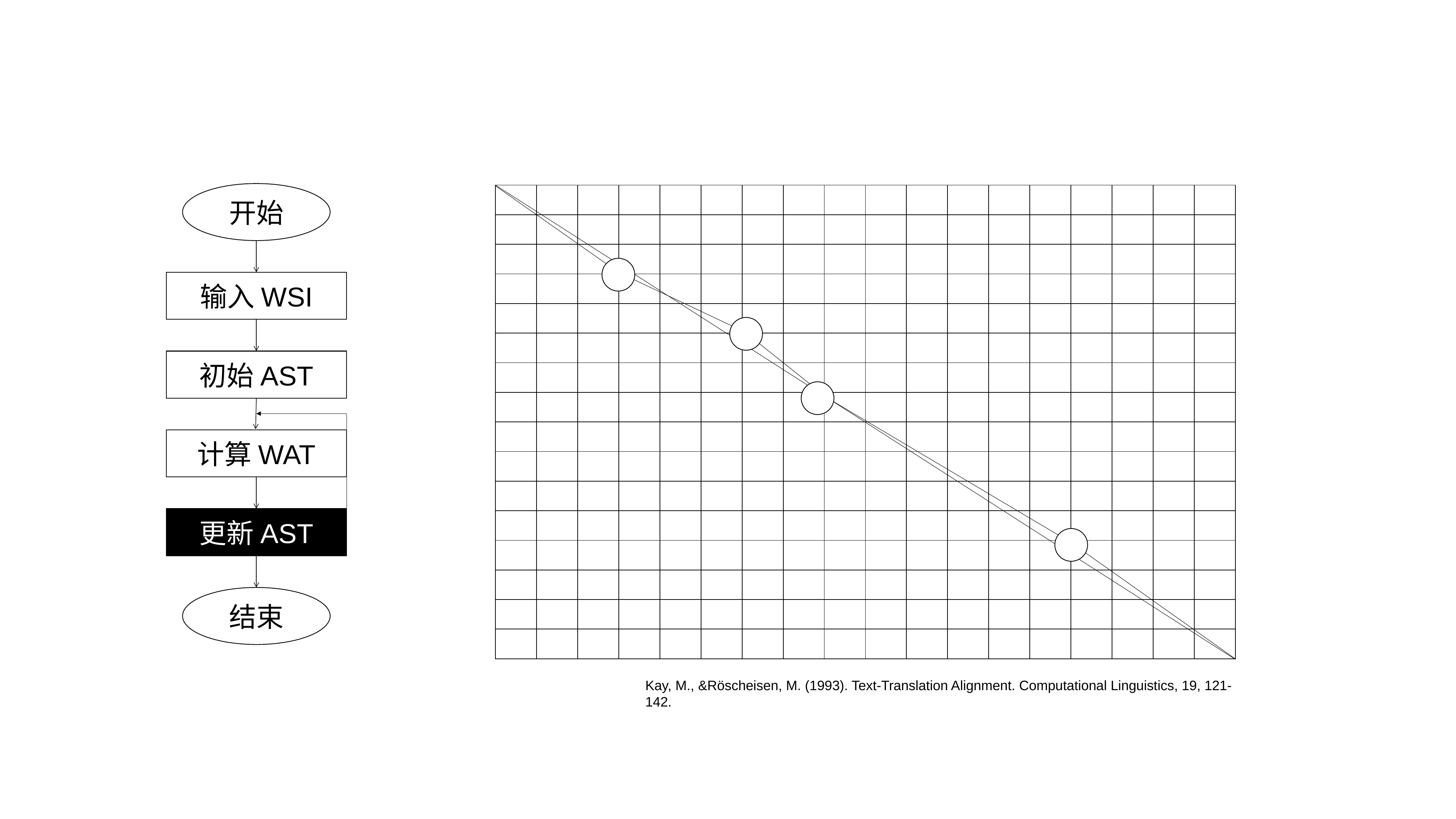

开始
|  |  |  |  |  |  |  |  |  |  |  |  |  |  |  |  |  |  |
| --- | --- | --- | --- | --- | --- | --- | --- | --- | --- | --- | --- | --- | --- | --- | --- | --- | --- |
|  |  |  |  |  |  |  |  |  |  |  |  |  |  |  |  |  |  |
|  |  |  |  |  |  |  |  |  |  |  |  |  |  |  |  |  |  |
|  |  |  |  |  |  |  |  |  |  |  |  |  |  |  |  |  |  |
|  |  |  |  |  |  |  |  |  |  |  |  |  |  |  |  |  |  |
|  |  |  |  |  |  |  |  |  |  |  |  |  |  |  |  |  |  |
|  |  |  |  |  |  |  |  |  |  |  |  |  |  |  |  |  |  |
|  |  |  |  |  |  |  |  |  |  |  |  |  |  |  |  |  |  |
|  |  |  |  |  |  |  |  |  |  |  |  |  |  |  |  |  |  |
|  |  |  |  |  |  |  |  |  |  |  |  |  |  |  |  |  |  |
|  |  |  |  |  |  |  |  |  |  |  |  |  |  |  |  |  |  |
|  |  |  |  |  |  |  |  |  |  |  |  |  |  |  |  |  |  |
|  |  |  |  |  |  |  |  |  |  |  |  |  |  |  |  |  |  |
|  |  |  |  |  |  |  |  |  |  |  |  |  |  |  |  |  |  |
|  |  |  |  |  |  |  |  |  |  |  |  |  |  |  |  |  |  |
|  |  |  |  |  |  |  |  |  |  |  |  |  |  |  |  |  |  |

输入WSI

初始AST

计算WAT
更新AST

结束
Kay, M., &Röscheisen, M. (1993). Text-Translation Alignment. Computational Linguistics, 19, 121-142.